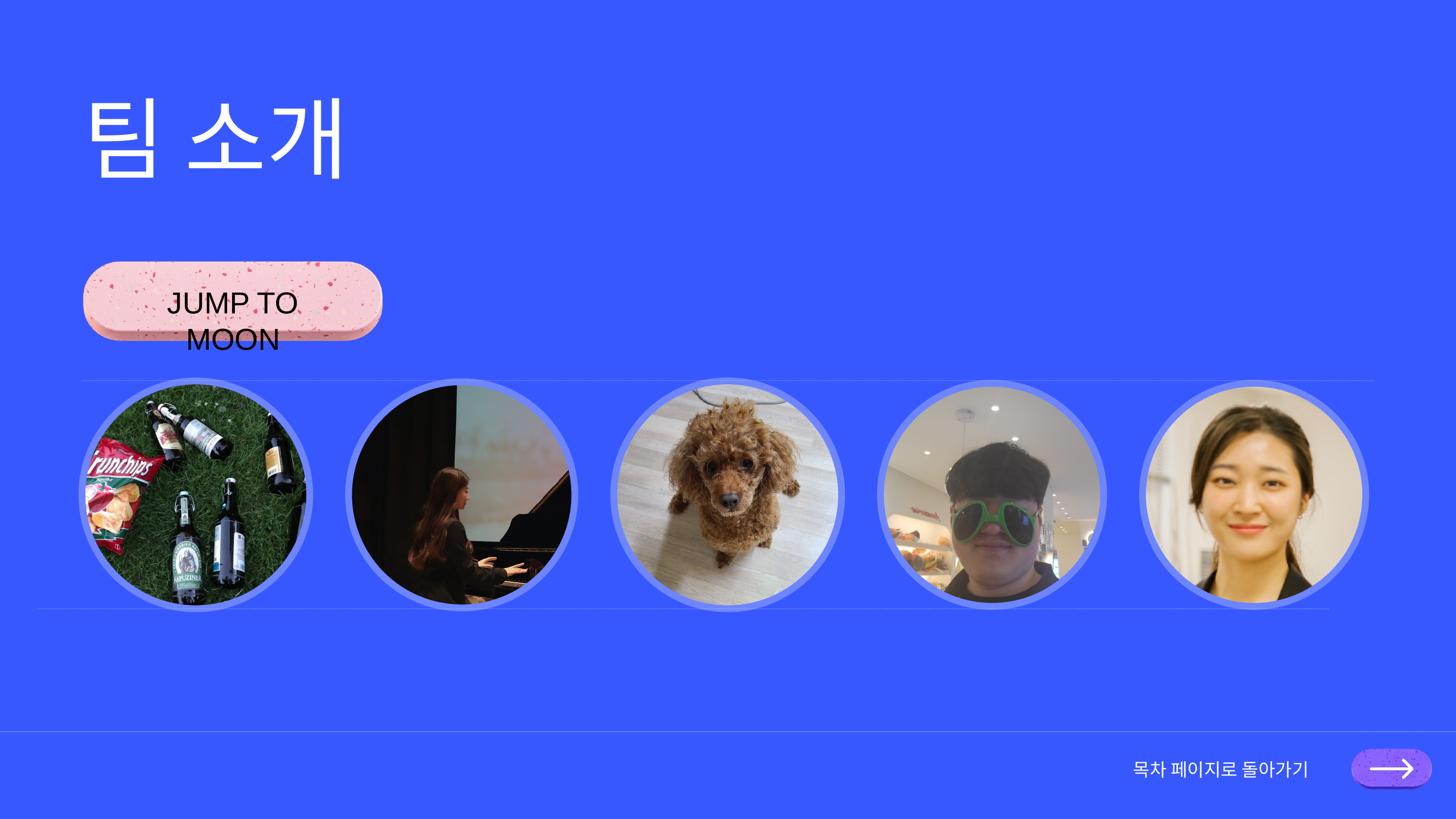

팀 소개

JUMP TO MOON

목차 페이지로 돌아가기